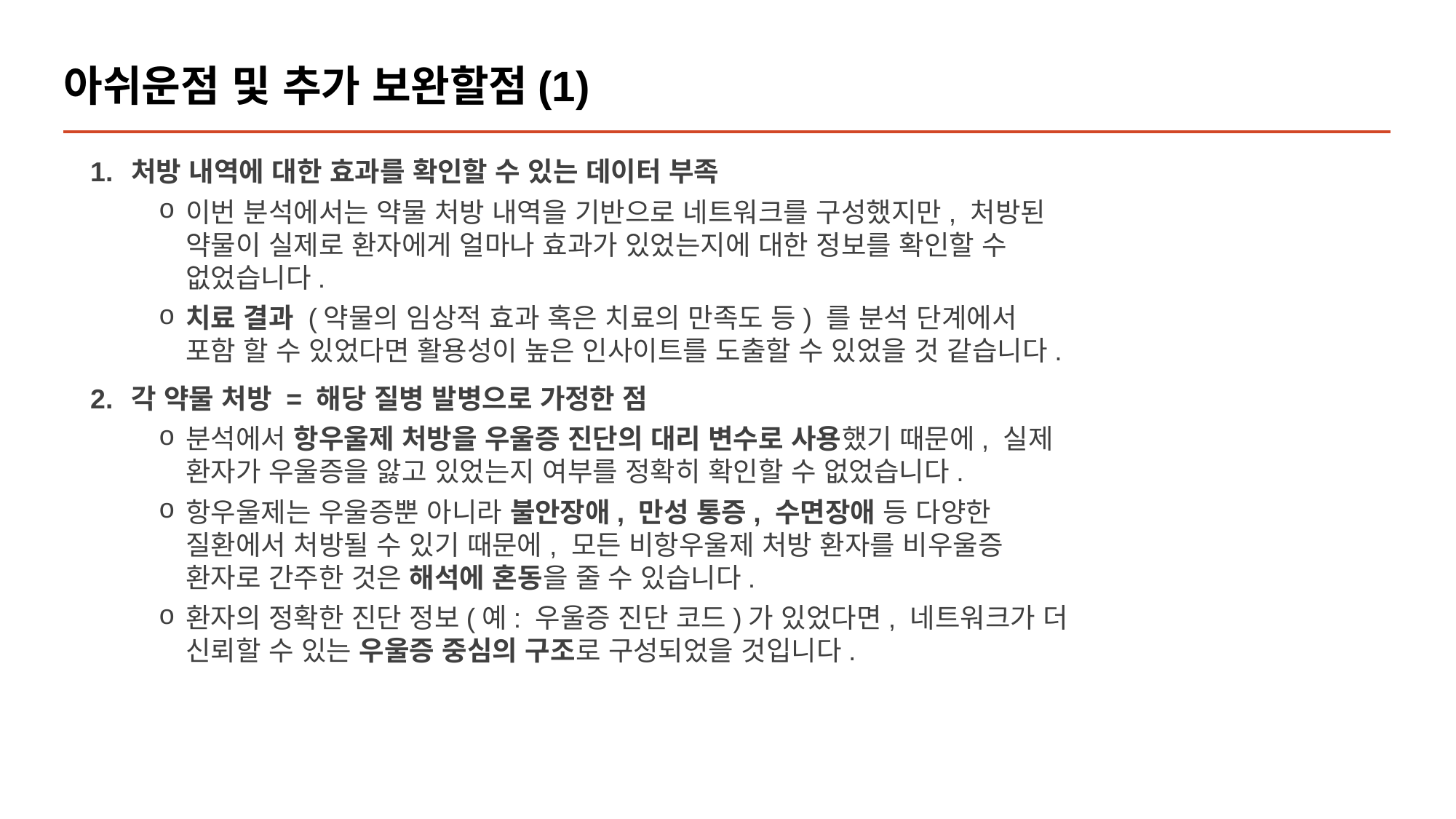

아쉬운점 및 추가 보완할점(1)
처방 내역에 대한 효과를 확인할 수 있는 데이터 부족
이번 분석에서는 약물 처방 내역을 기반으로 네트워크를 구성했지만, 처방된 약물이 실제로 환자에게 얼마나 효과가 있었는지에 대한 정보를 확인할 수 없었습니다.
치료 결과 (약물의 임상적 효과 혹은 치료의 만족도 등) 를 분석 단계에서 포함 할 수 있었다면 활용성이 높은 인사이트를 도출할 수 있었을 것 같습니다.
각 약물 처방 = 해당 질병 발병으로 가정한 점
분석에서 항우울제 처방을 우울증 진단의 대리 변수로 사용했기 때문에, 실제 환자가 우울증을 앓고 있었는지 여부를 정확히 확인할 수 없었습니다.
항우울제는 우울증뿐 아니라 불안장애, 만성 통증, 수면장애 등 다양한 질환에서 처방될 수 있기 때문에, 모든 비항우울제 처방 환자를 비우울증 환자로 간주한 것은 해석에 혼동을 줄 수 있습니다.
환자의 정확한 진단 정보(예: 우울증 진단 코드)가 있었다면, 네트워크가 더 신뢰할 수 있는 우울증 중심의 구조로 구성되었을 것입니다.